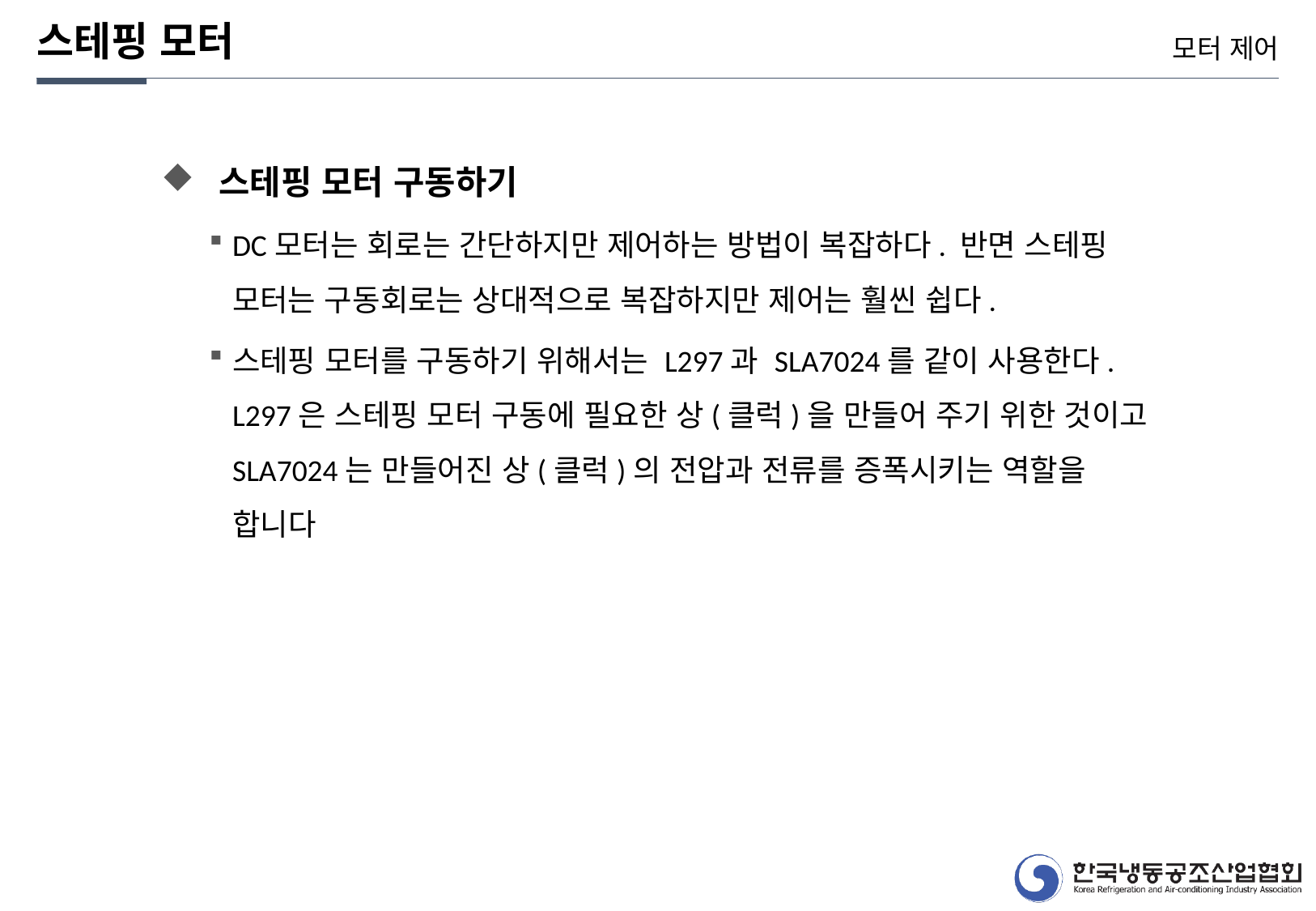

스테핑 모터
모터 제어
스테핑 모터 구동하기
DC모터는 회로는 간단하지만 제어하는 방법이 복잡하다. 반면 스테핑 모터는 구동회로는 상대적으로 복잡하지만 제어는 훨씬 쉽다.
스테핑 모터를 구동하기 위해서는 L297과 SLA7024를 같이 사용한다. L297은 스테핑 모터 구동에 필요한 상(클럭)을 만들어 주기 위한 것이고 SLA7024는 만들어진 상(클럭)의 전압과 전류를 증폭시키는 역할을 합니다